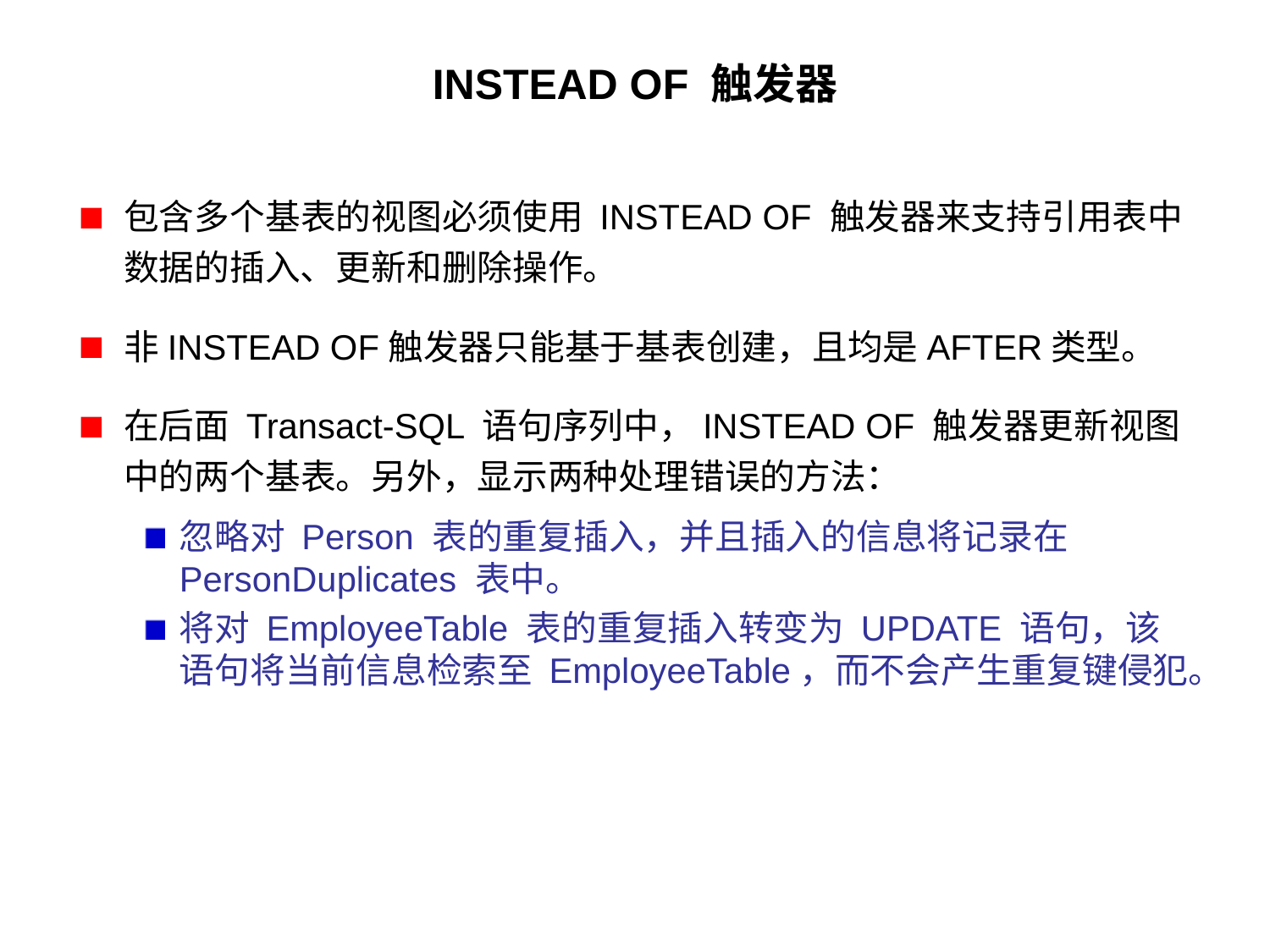

# INSTEAD OF 触发器
包含多个基表的视图必须使用 INSTEAD OF 触发器来支持引用表中数据的插入、更新和删除操作。
非INSTEAD OF触发器只能基于基表创建，且均是AFTER类型。
在后面 Transact-SQL 语句序列中，INSTEAD OF 触发器更新视图中的两个基表。另外，显示两种处理错误的方法：
忽略对 Person 表的重复插入，并且插入的信息将记录在 PersonDuplicates 表中。
将对 EmployeeTable 表的重复插入转变为 UPDATE 语句，该语句将当前信息检索至 EmployeeTable，而不会产生重复键侵犯。